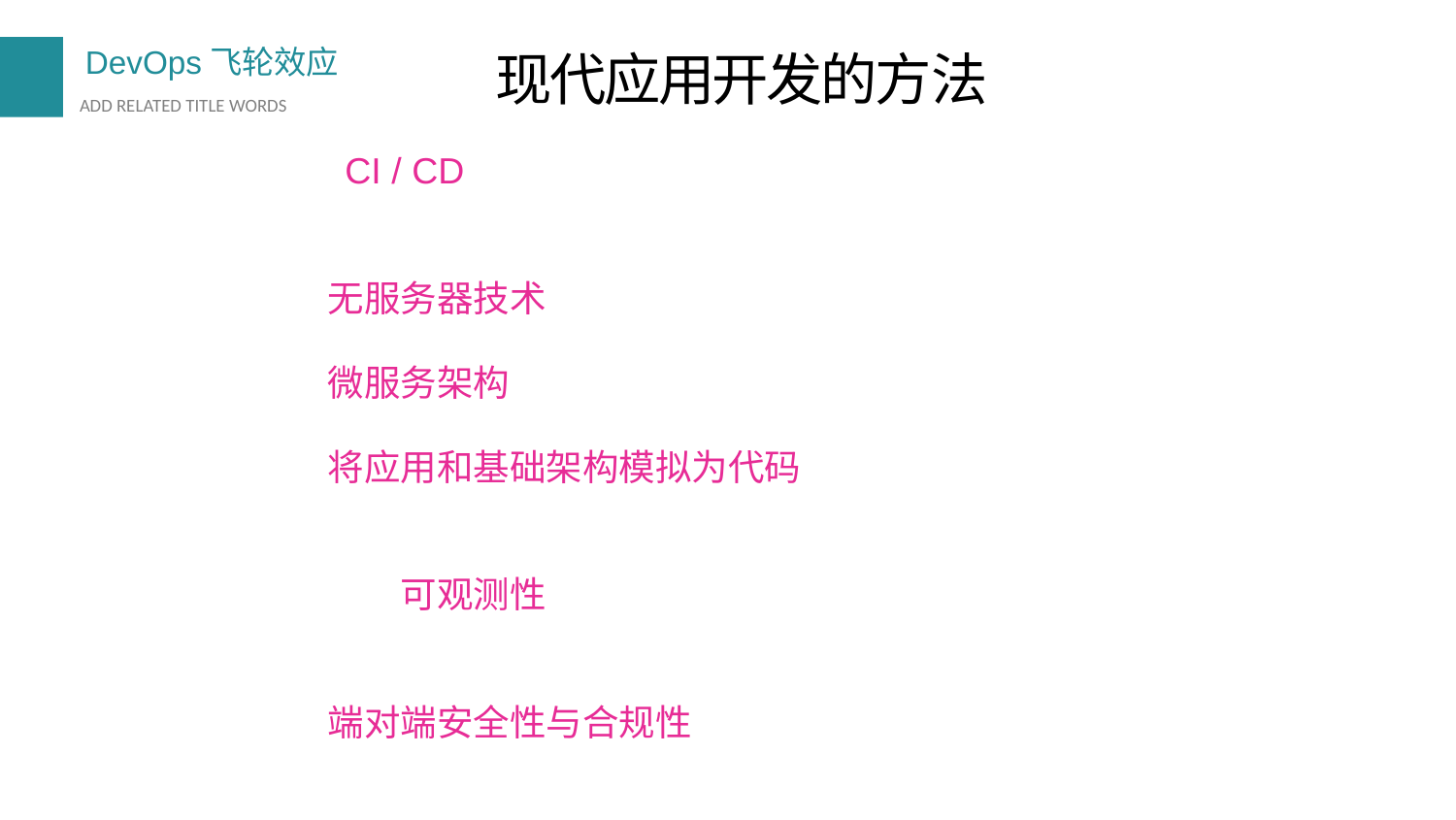

现代应用开发的方法
使用 CI / CD 加速新型、高质量服务的交付
使用无服务器技术简化环境管理
使用微服务架构减少代码变化的影响
通过将应用和基础架构模拟为代码来自动操作
通过启用可观测性来获得资源和应用的详情
通过端对端安全性与合规性来保护客户和业务